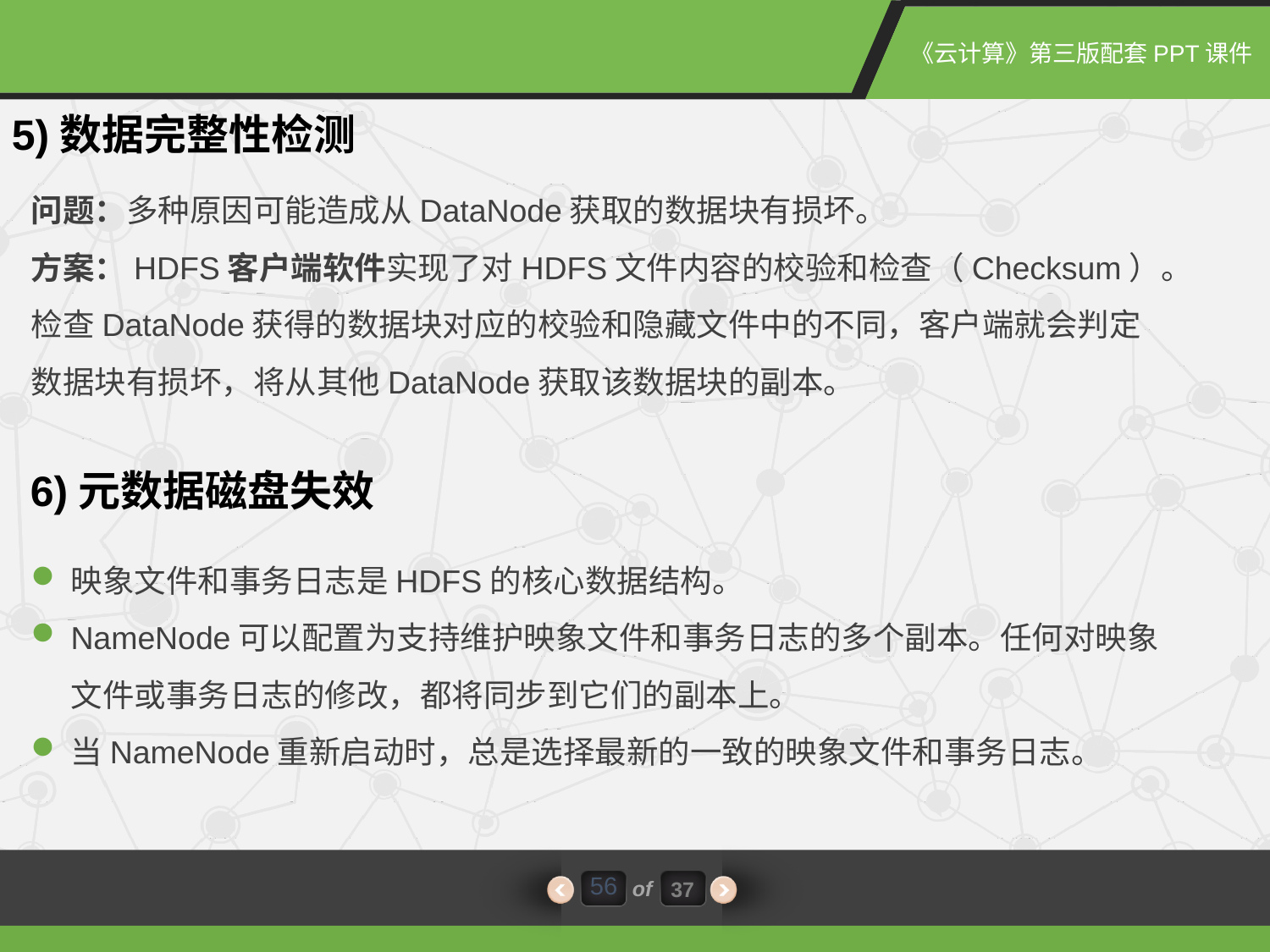

5)数据完整性检测
问题：多种原因可能造成从DataNode获取的数据块有损坏。
方案：HDFS客户端软件实现了对HDFS文件内容的校验和检查（Checksum）。检查DataNode获得的数据块对应的校验和隐藏文件中的不同，客户端就会判定数据块有损坏，将从其他DataNode获取该数据块的副本。
6)元数据磁盘失效
映象文件和事务日志是HDFS的核心数据结构。
NameNode可以配置为支持维护映象文件和事务日志的多个副本。任何对映象文件或事务日志的修改，都将同步到它们的副本上。
当NameNode重新启动时，总是选择最新的一致的映象文件和事务日志。
56